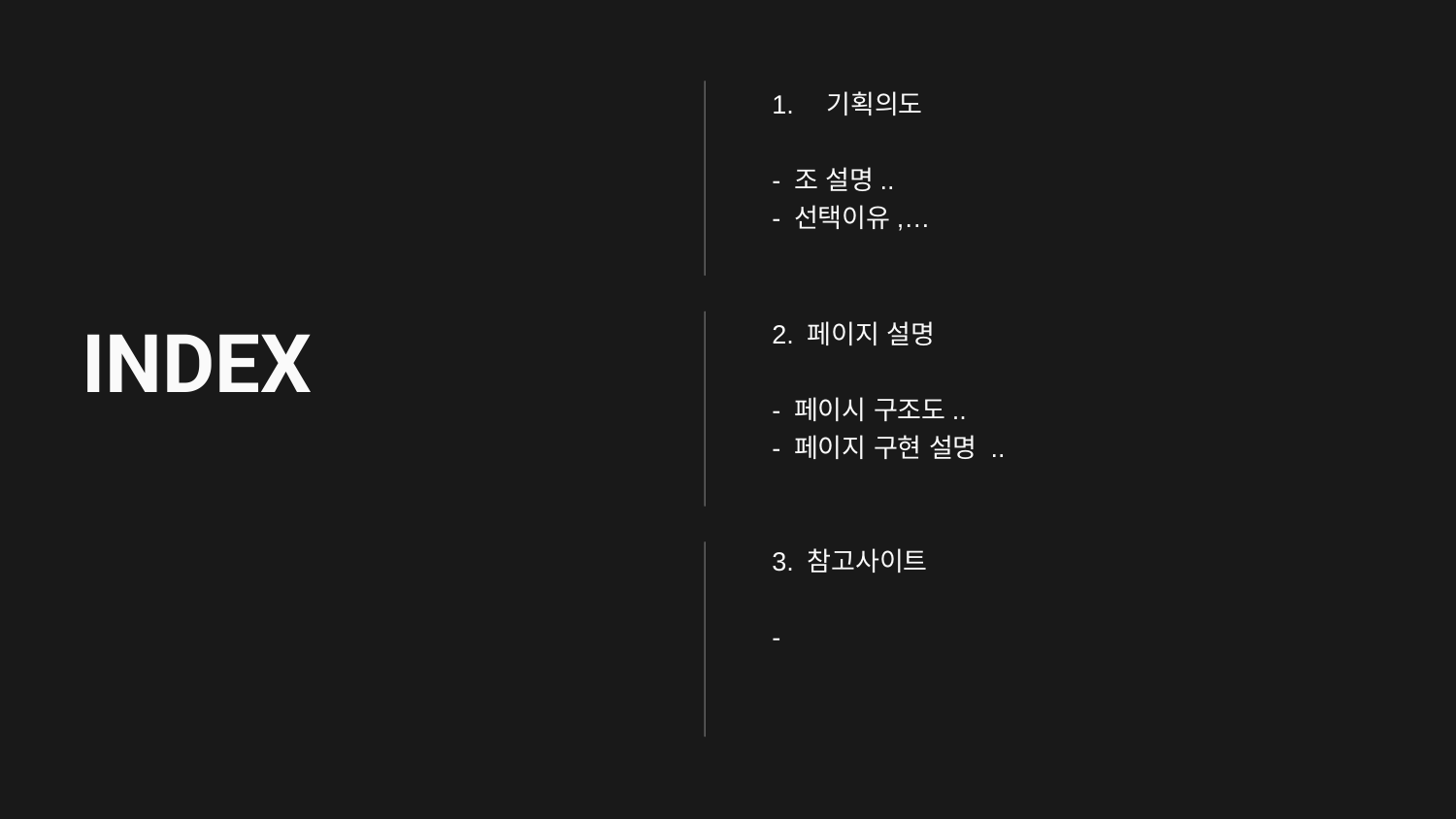

기획의도

- 조 설명..
- 선택이유,…

INDEX
2. 페이지 설명

- 페이시 구조도..
- 페이지 구현 설명 ..
3. 참고사이트

-